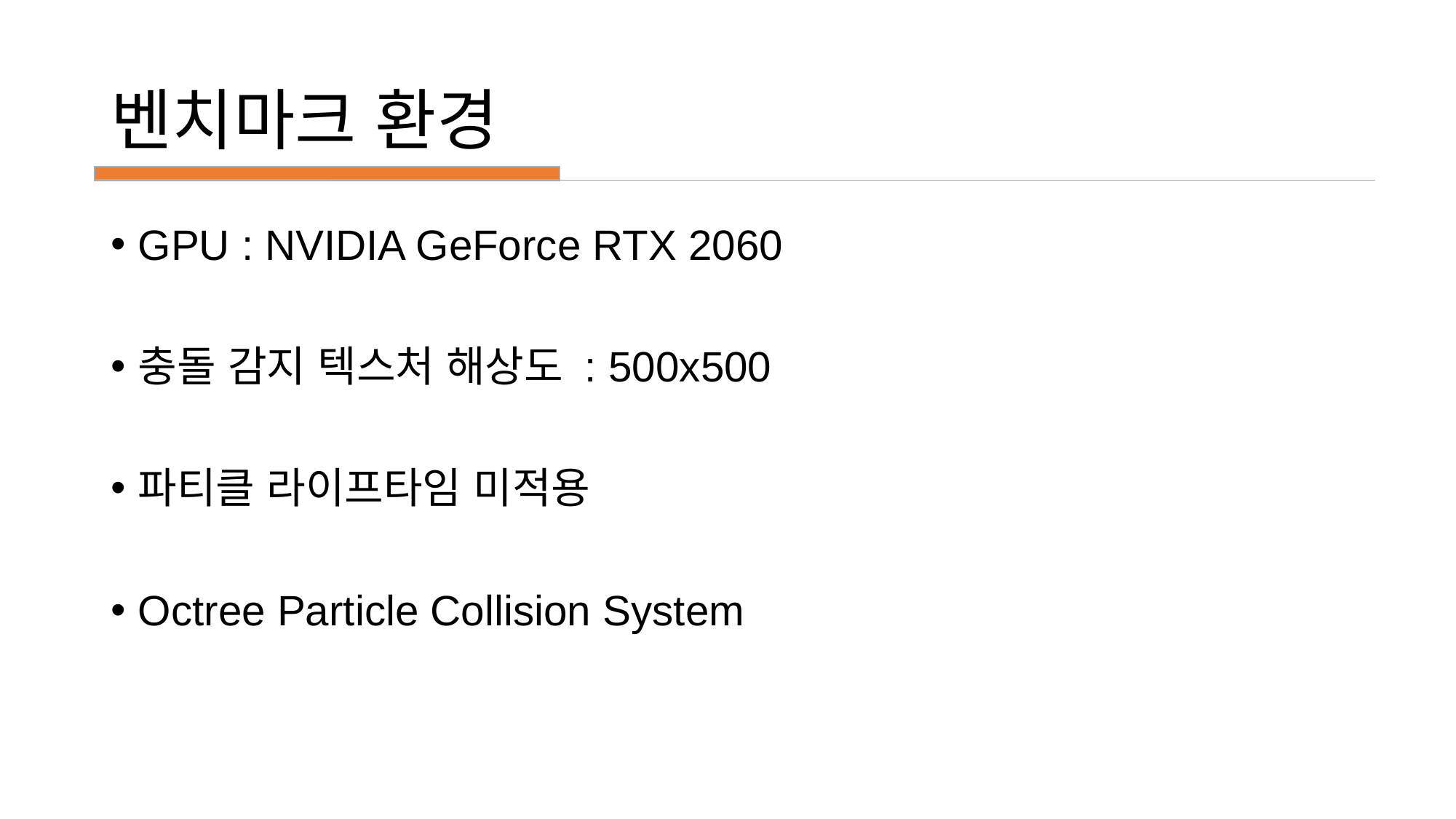

# 벤치마크 환경
GPU : NVIDIA GeForce RTX 2060

충돌 감지 텍스처 해상도 : 500x500

파티클 라이프타임 미적용

Octree Particle Collision System